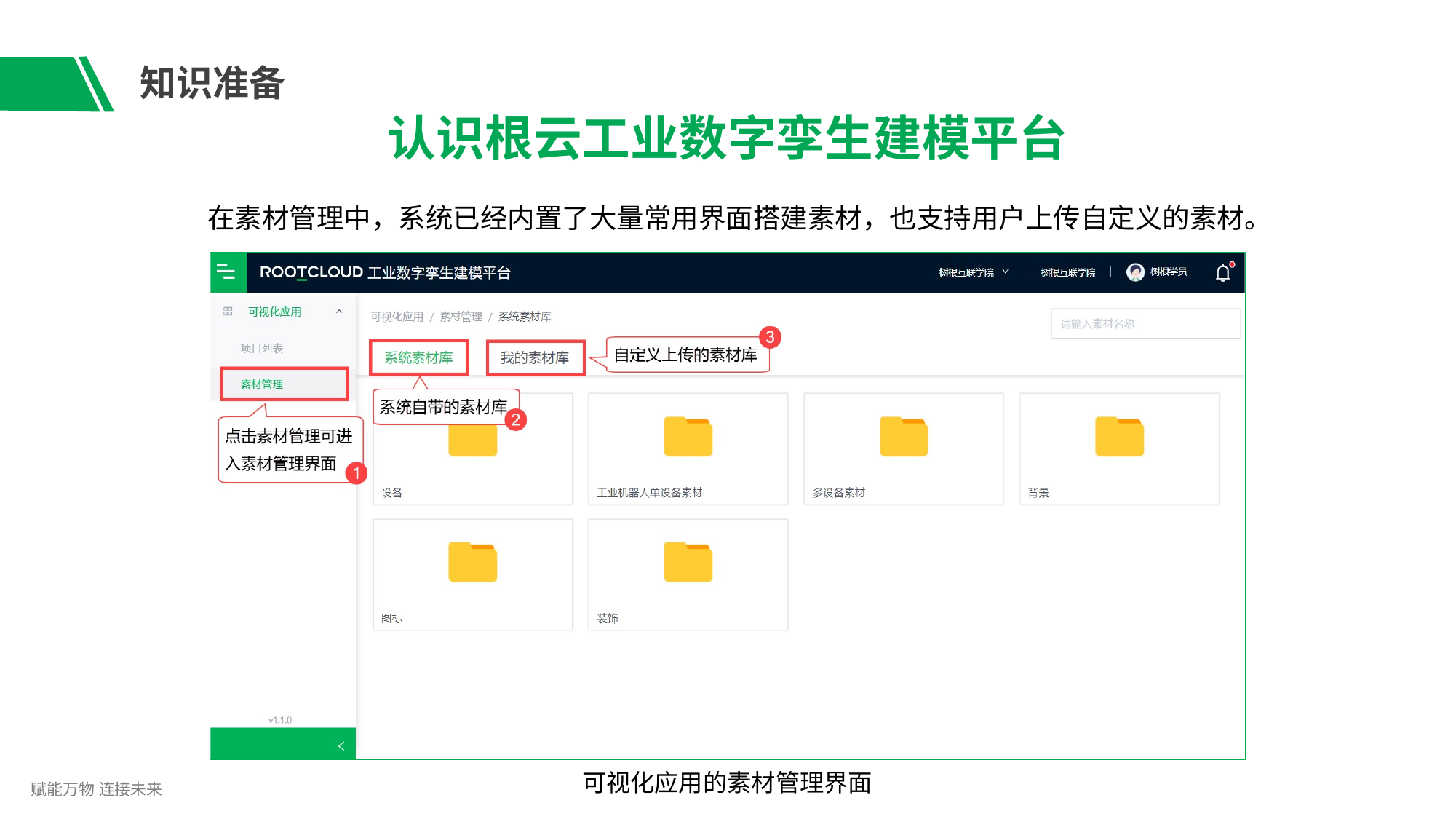

# 知识准备
认识根云工业数字孪生建模平台
在素材管理中，系统已经内置了大量常用界面搭建素材，也支持用户上传自定义的素材。

可视化应用的素材管理界面
赋能万物 连接未来